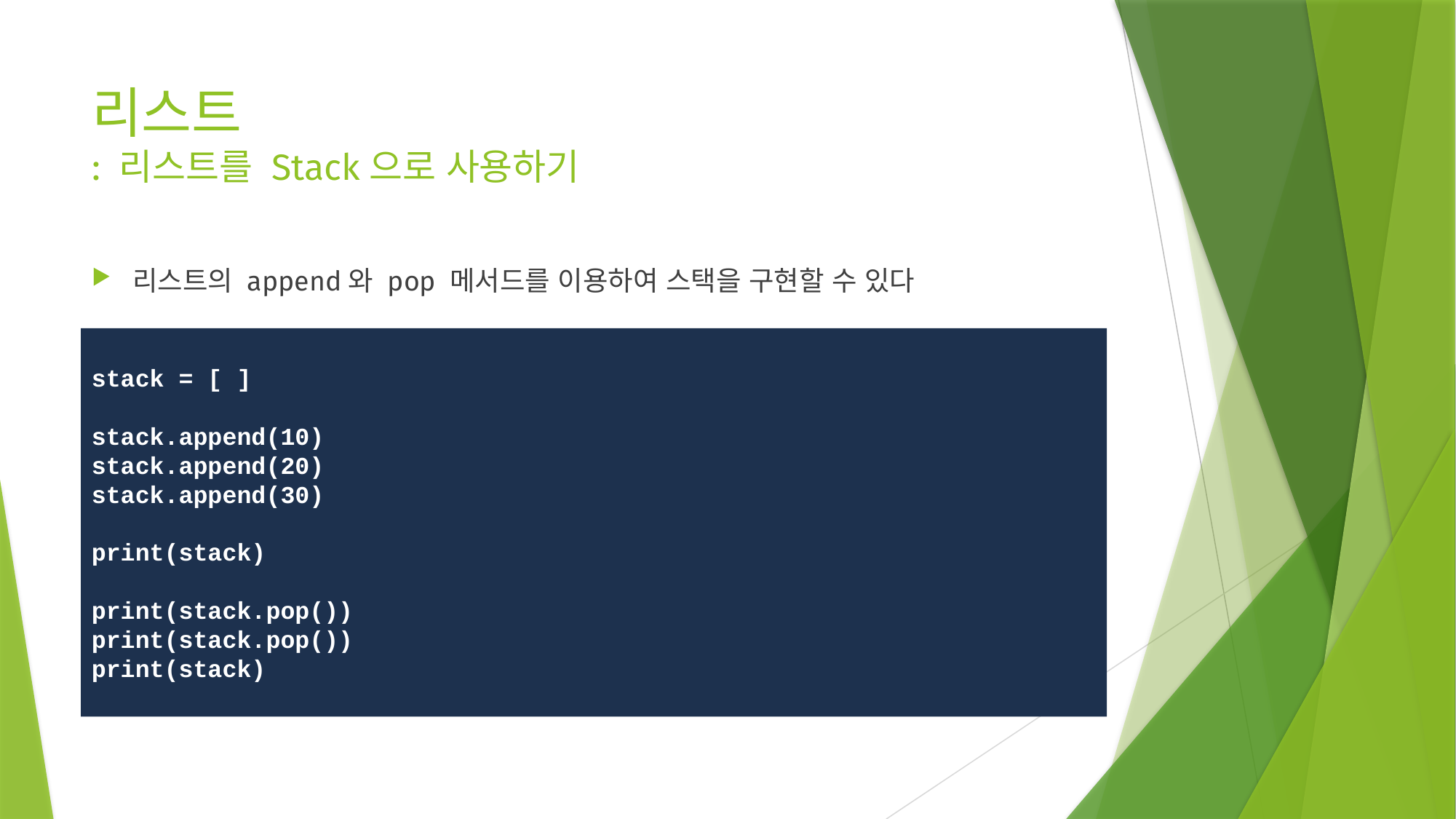

# 리스트 : 리스트를 Stack으로 사용하기
리스트의 append와 pop 메서드를 이용하여 스택을 구현할 수 있다

stack = [ ]
stack.append(10)
stack.append(20)
stack.append(30)
print(stack)
print(stack.pop())
print(stack.pop())
print(stack)